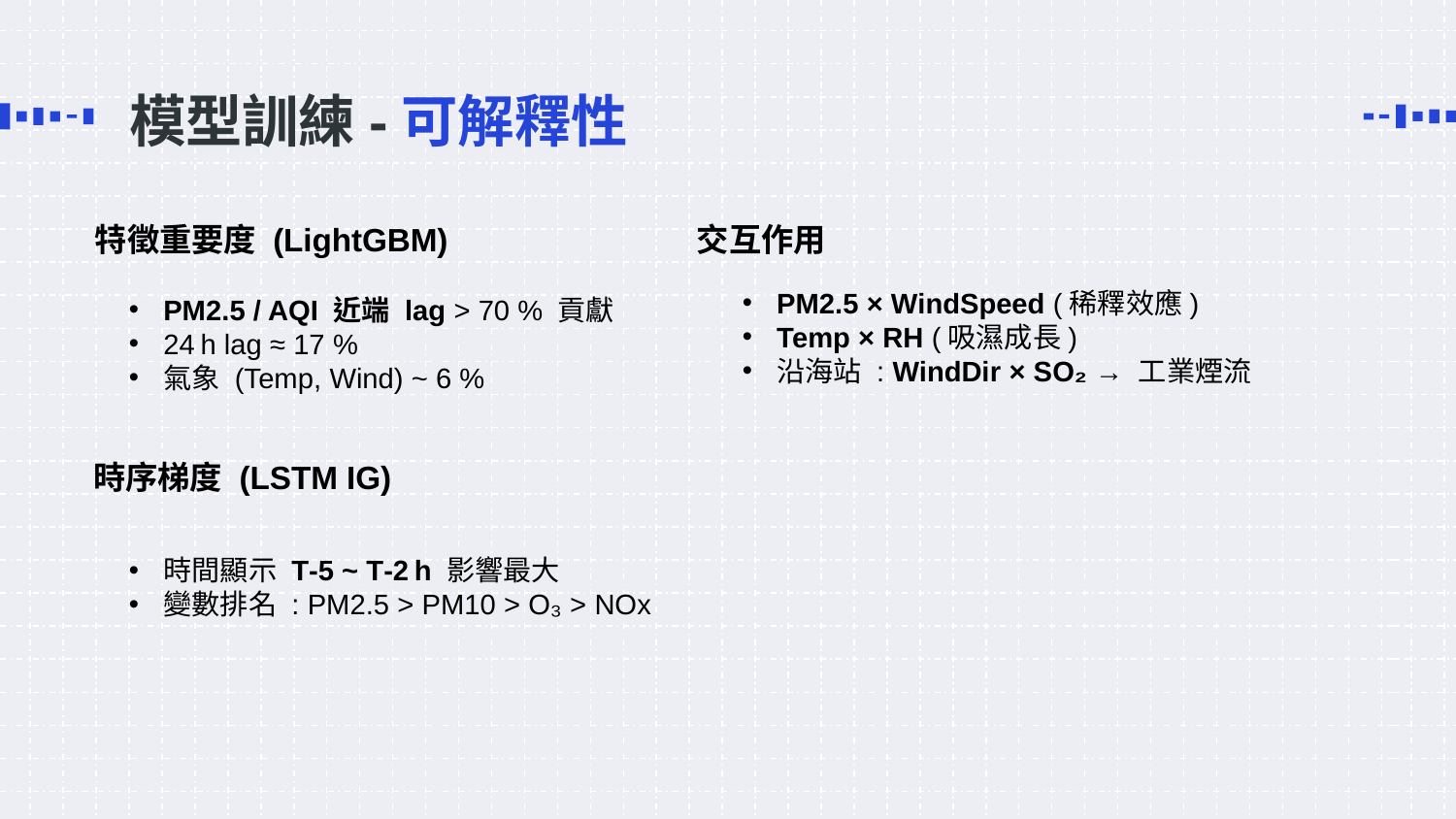

# 模型訓練-可解釋性
特徵重要度 (LightGBM)
交互作用
PM2.5 × WindSpeed (稀釋效應)
Temp × RH (吸濕成長)
沿海站 : WindDir × SO₂ → 工業煙流
PM2.5 / AQI 近端 lag > 70 % 貢獻
24 h lag ≈ 17 %
氣象 (Temp, Wind) ~ 6 %
時序梯度 (LSTM IG)
時間顯示 T‑5 ~ T‑2 h 影響最大
變數排名 : PM2.5 > PM10 > O₃ > NOx